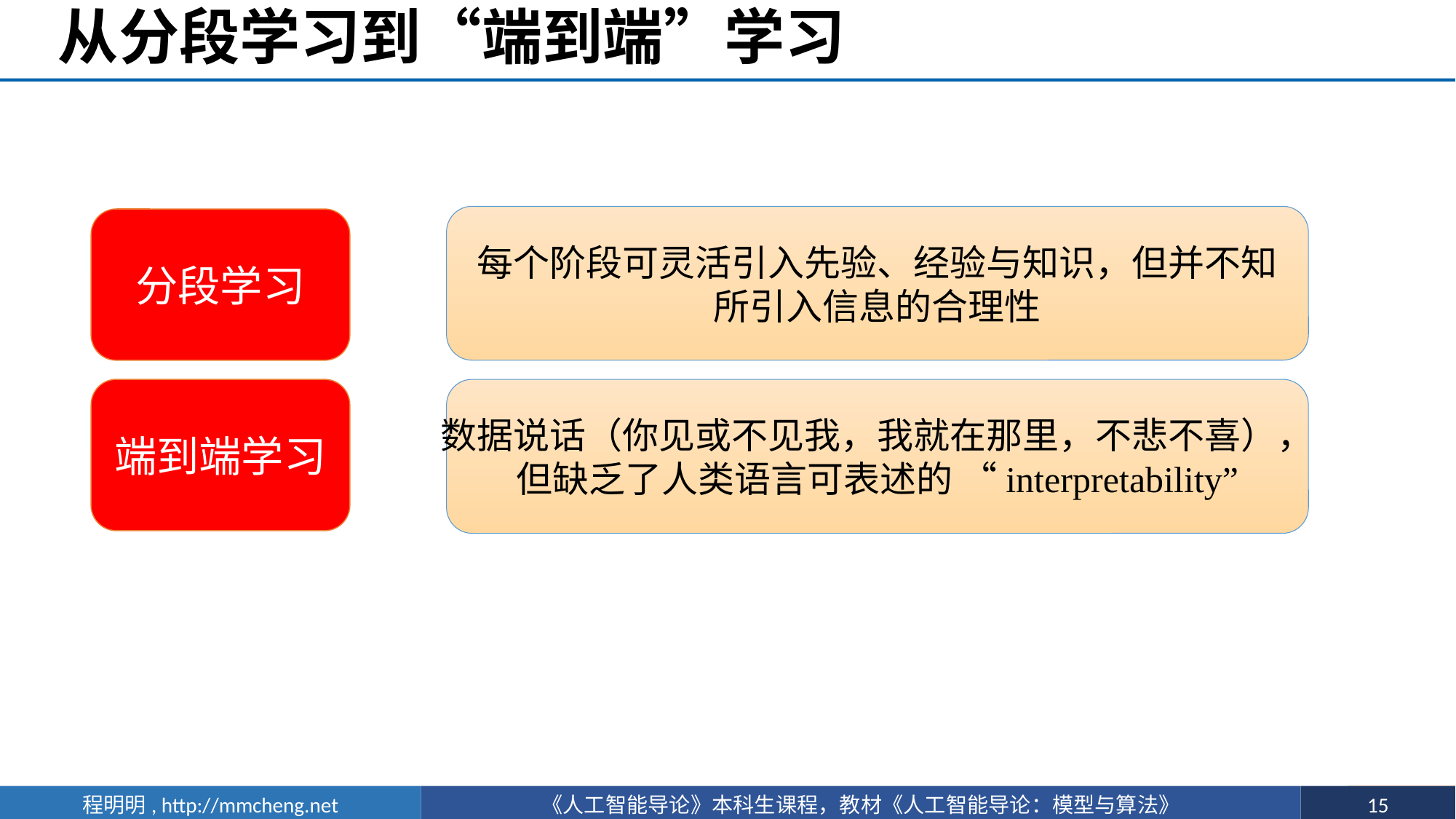

# 从分段学习到“端到端”学习
每个阶段可灵活引入先验、经验与知识，但并不知
所引入信息的合理性
分段学习
端到端学习
数据说话（你见或不见我，我就在那里，不悲不喜），
但缺乏了人类语言可表述的 “interpretability”